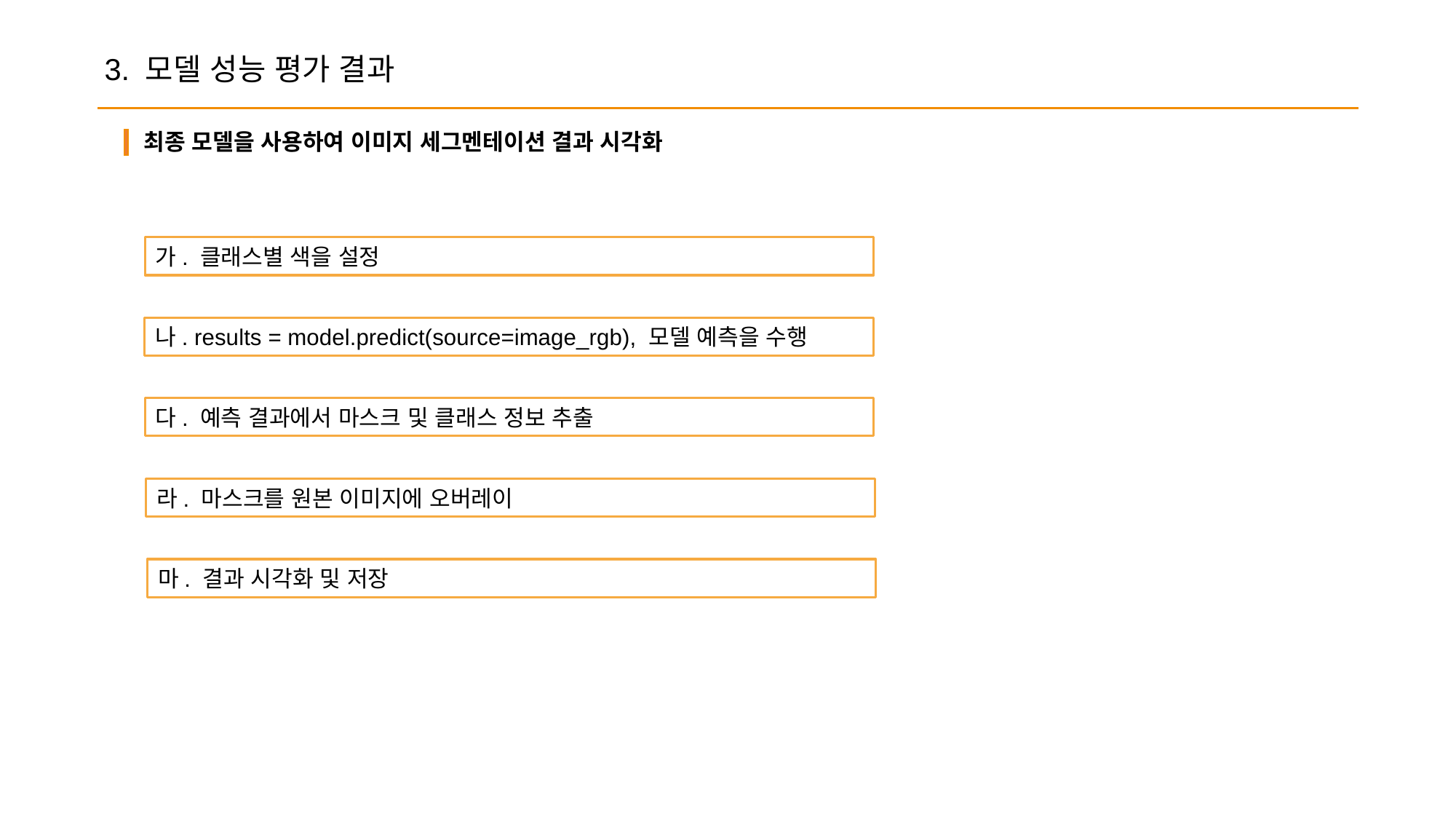

3. 모델 성능 평가 결과
최종 모델을 사용하여 이미지 세그멘테이션 결과 시각화

가. 클래스별 색을 설정
나. results = model.predict(source=image_rgb), 모델 예측을 수행
다. 예측 결과에서 마스크 및 클래스 정보 추출
라. 마스크를 원본 이미지에 오버레이
마. 결과 시각화 및 저장